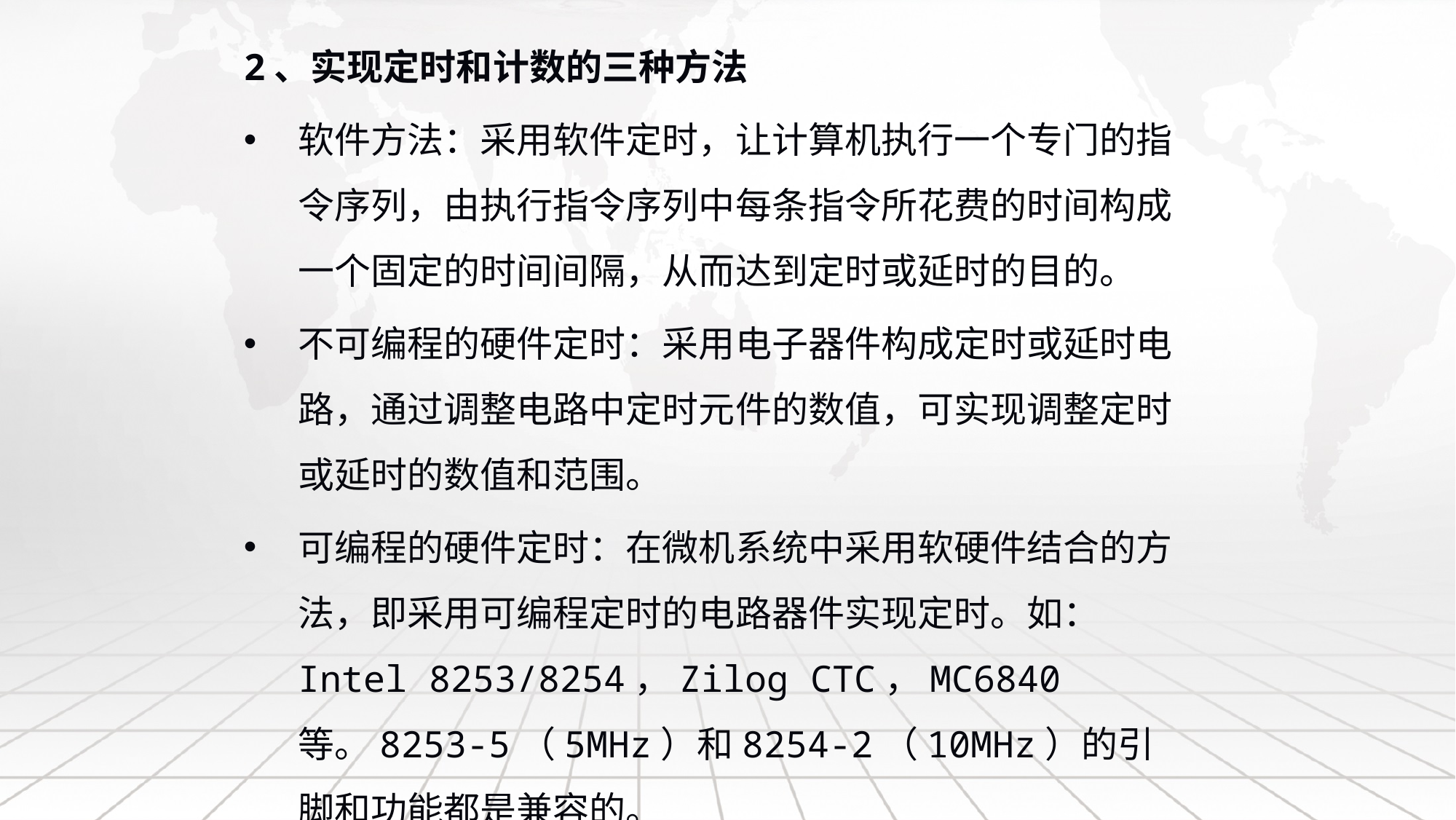

2、实现定时和计数的三种方法
软件方法：采用软件定时，让计算机执行一个专门的指令序列，由执行指令序列中每条指令所花费的时间构成一个固定的时间间隔，从而达到定时或延时的目的。
不可编程的硬件定时：采用电子器件构成定时或延时电路，通过调整电路中定时元件的数值，可实现调整定时或延时的数值和范围。
可编程的硬件定时：在微机系统中采用软硬件结合的方法，即采用可编程定时的电路器件实现定时。如：Intel 8253/8254，Zilog CTC，MC6840等。8253-5（5MHz）和8254-2（10MHz）的引脚和功能都是兼容的。